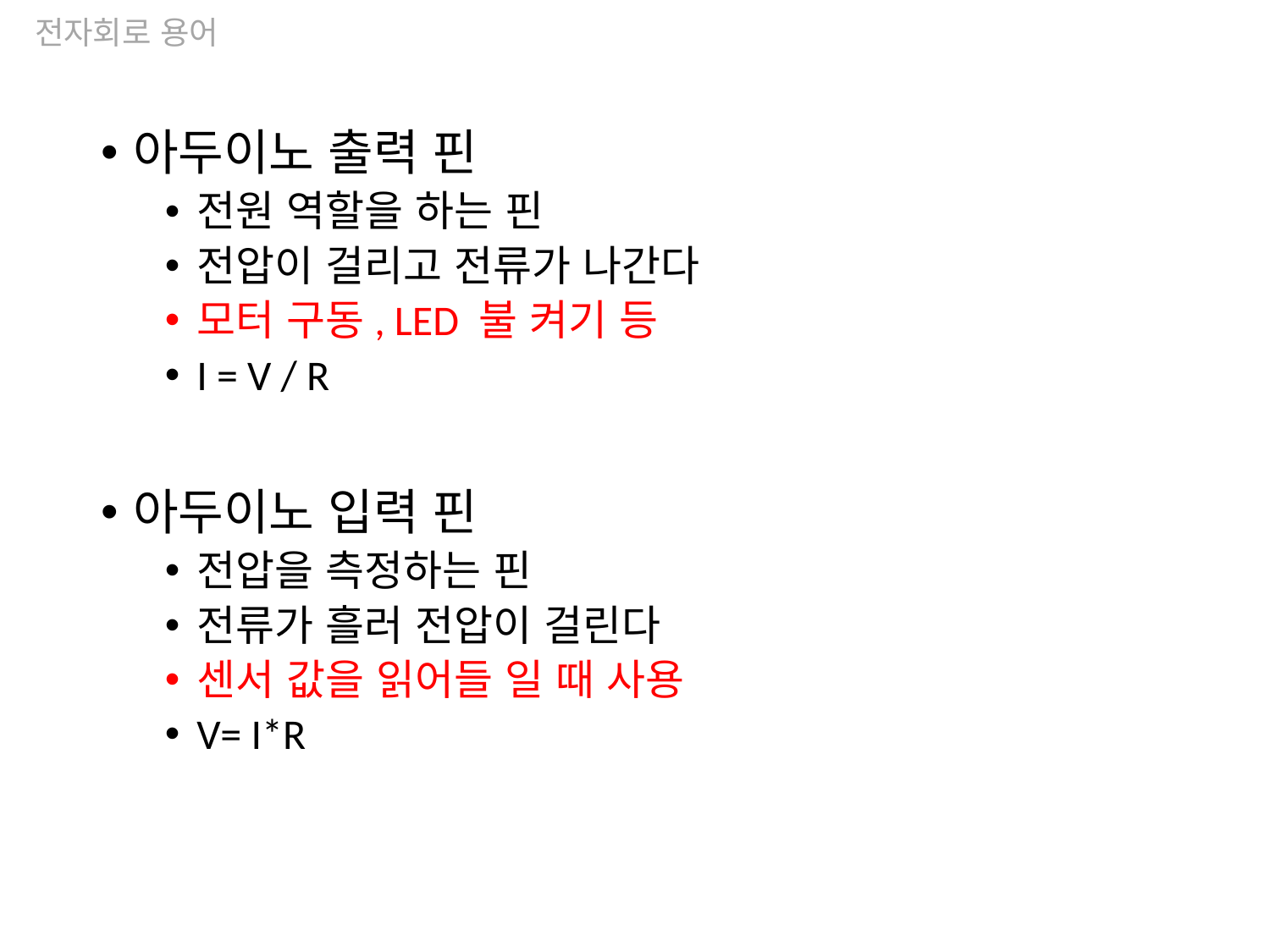

전자회로 용어
아두이노 출력 핀
전원 역할을 하는 핀
전압이 걸리고 전류가 나간다
모터 구동, LED 불 켜기 등
I = V / R

아두이노 입력 핀
전압을 측정하는 핀
전류가 흘러 전압이 걸린다
센서 값을 읽어들 일 때 사용
V= I*R